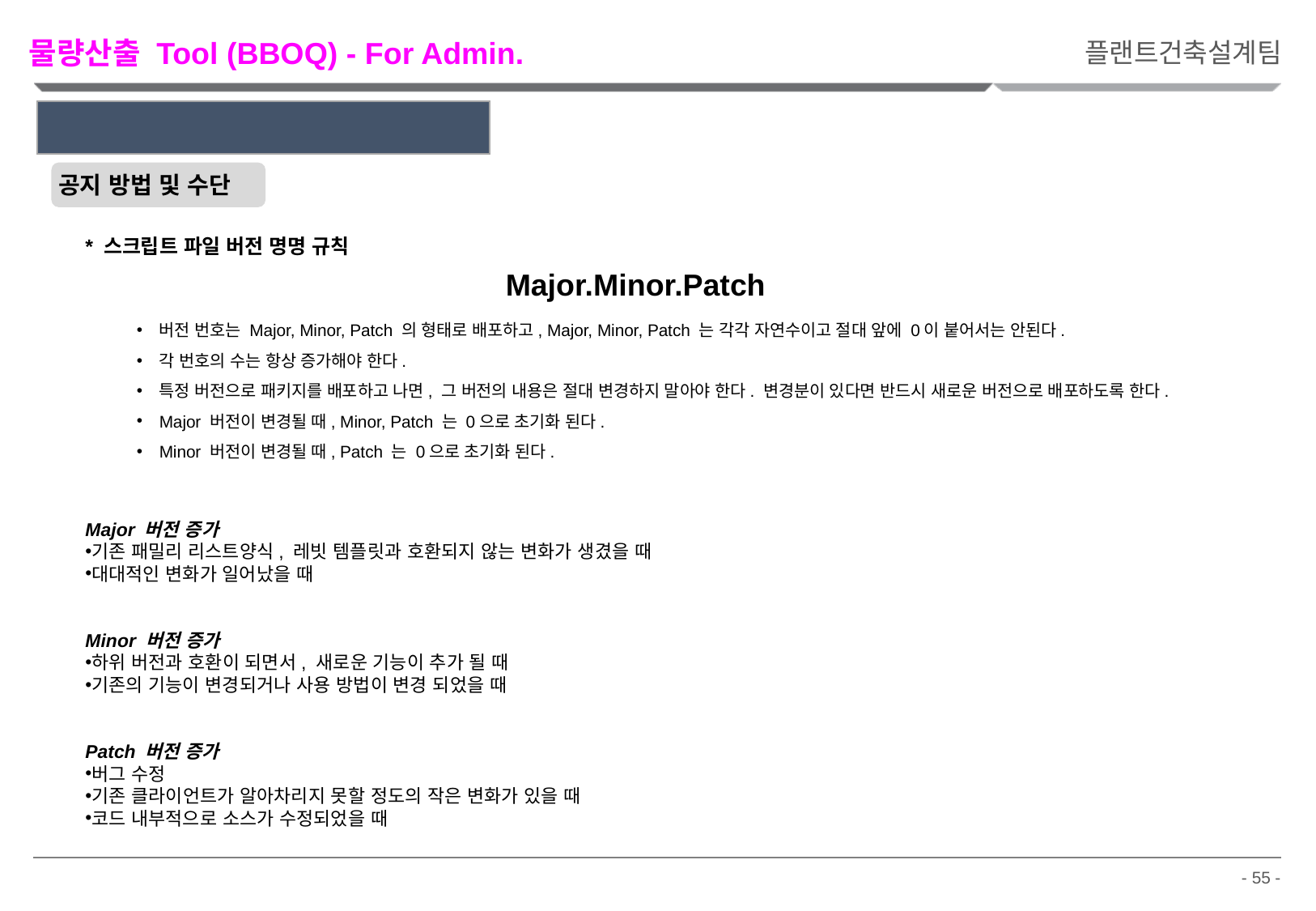

물량산출 Tool (BBOQ) - For Admin.
플랜트건축설계팀
4. 최신 팀 BIM 표준 공지 및 배포 절차
공지 방법 및 수단
* 스크립트 파일 버전 명명 규칙
Major.Minor.Patch
버전 번호는 Major, Minor, Patch 의 형태로 배포하고, Major, Minor, Patch 는 각각 자연수이고 절대 앞에 0이 붙어서는 안된다.
각 번호의 수는 항상 증가해야 한다.
특정 버전으로 패키지를 배포하고 나면, 그 버전의 내용은 절대 변경하지 말아야 한다. 변경분이 있다면 반드시 새로운 버전으로 배포하도록 한다.
Major 버전이 변경될 때, Minor, Patch 는 0으로 초기화 된다.
Minor 버전이 변경될 때, Patch 는 0으로 초기화 된다.
Major 버전 증가
기존 패밀리 리스트양식, 레빗 템플릿과 호환되지 않는 변화가 생겼을 때
대대적인 변화가 일어났을 때

Minor 버전 증가
하위 버전과 호환이 되면서, 새로운 기능이 추가 될 때
기존의 기능이 변경되거나 사용 방법이 변경 되었을 때

Patch 버전 증가
버그 수정
기존 클라이언트가 알아차리지 못할 정도의 작은 변화가 있을 때
코드 내부적으로 소스가 수정되었을 때